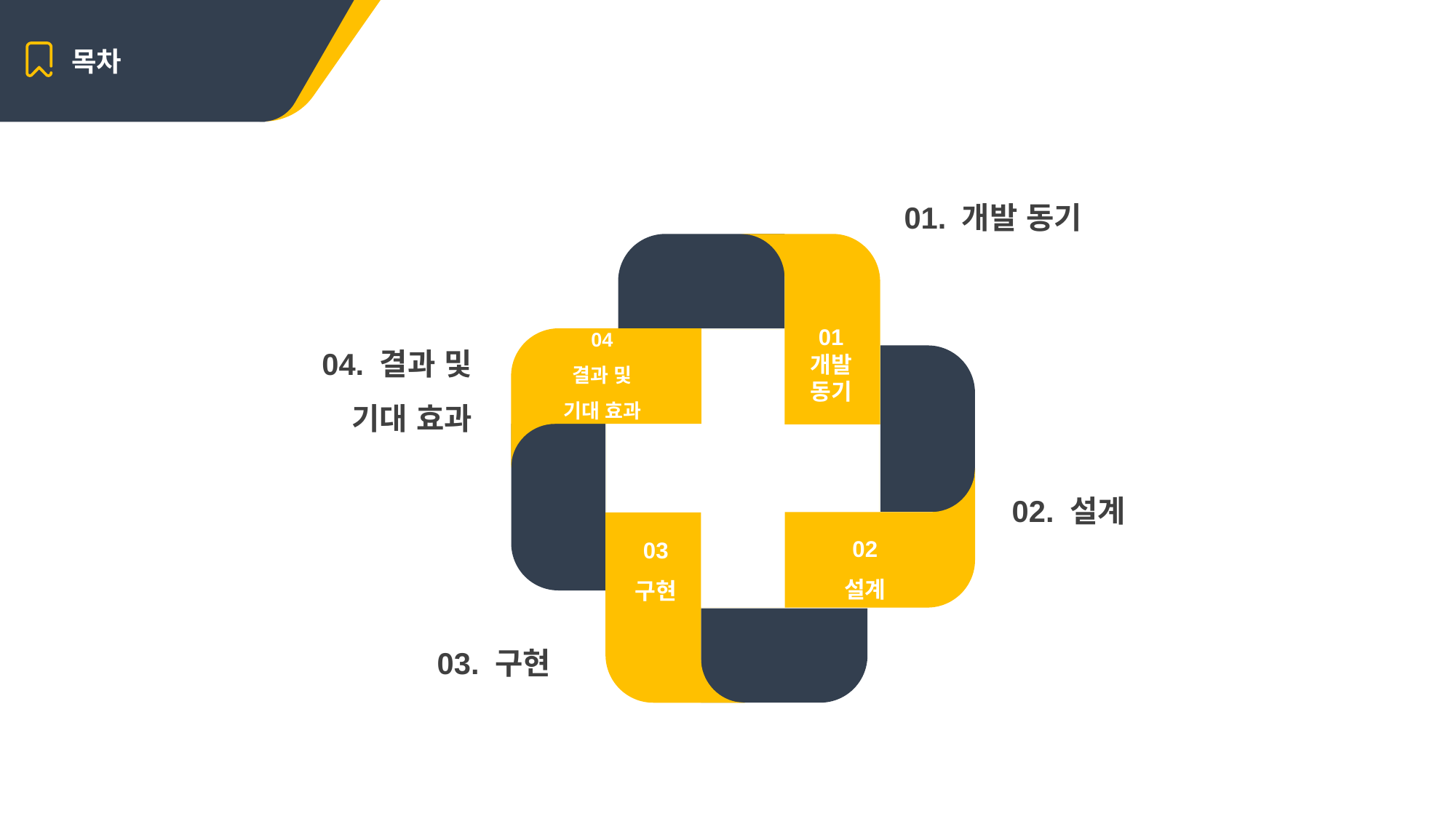

목차

01. 개발 동기

01
개발 동기
04
결과 및
기대 효과

02
설계
03
구현

04. 결과 및
기대 효과

02. 설계
03. 구현